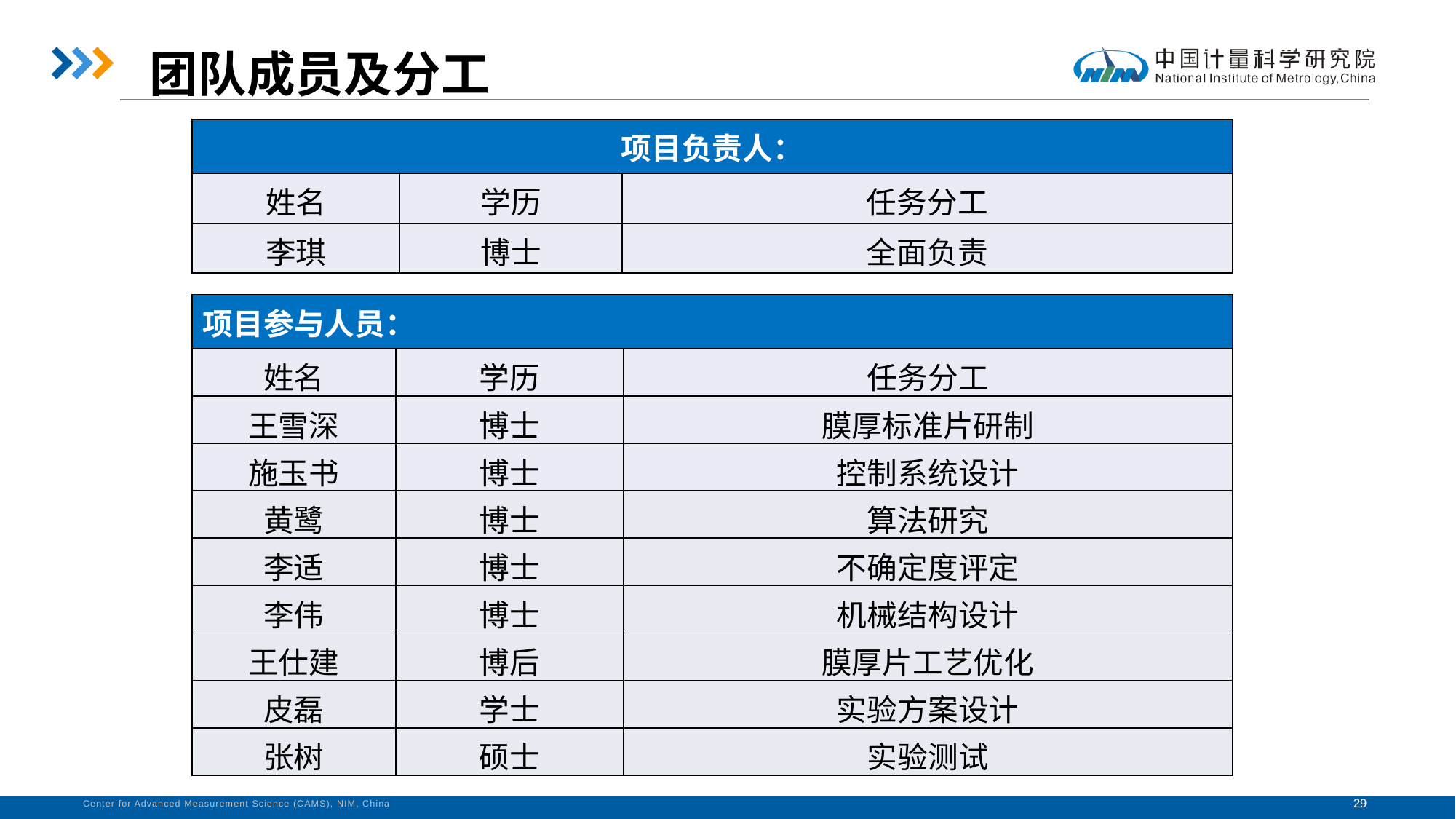

团队成员及分工
| 项目负责人： |  |  |
| --- | --- | --- |
| 姓名 | 学历 | 任务分工 |
| 李琪 | 博士 | 全面负责 |
| 项目参与人员： |  |  |
| --- | --- | --- |
| 姓名 | 学历 | 任务分工 |
| 王雪深 | 博士 | 膜厚标准片研制 |
| 施玉书 | 博士 | 控制系统设计 |
| 黄鹭 | 博士 | 算法研究 |
| 李适 | 博士 | 不确定度评定 |
| 李伟 | 博士 | 机械结构设计 |
| 王仕建 | 博后 | 膜厚片工艺优化 |
| 皮磊 | 学士 | 实验方案设计 |
| 张树 | 硕士 | 实验测试 |